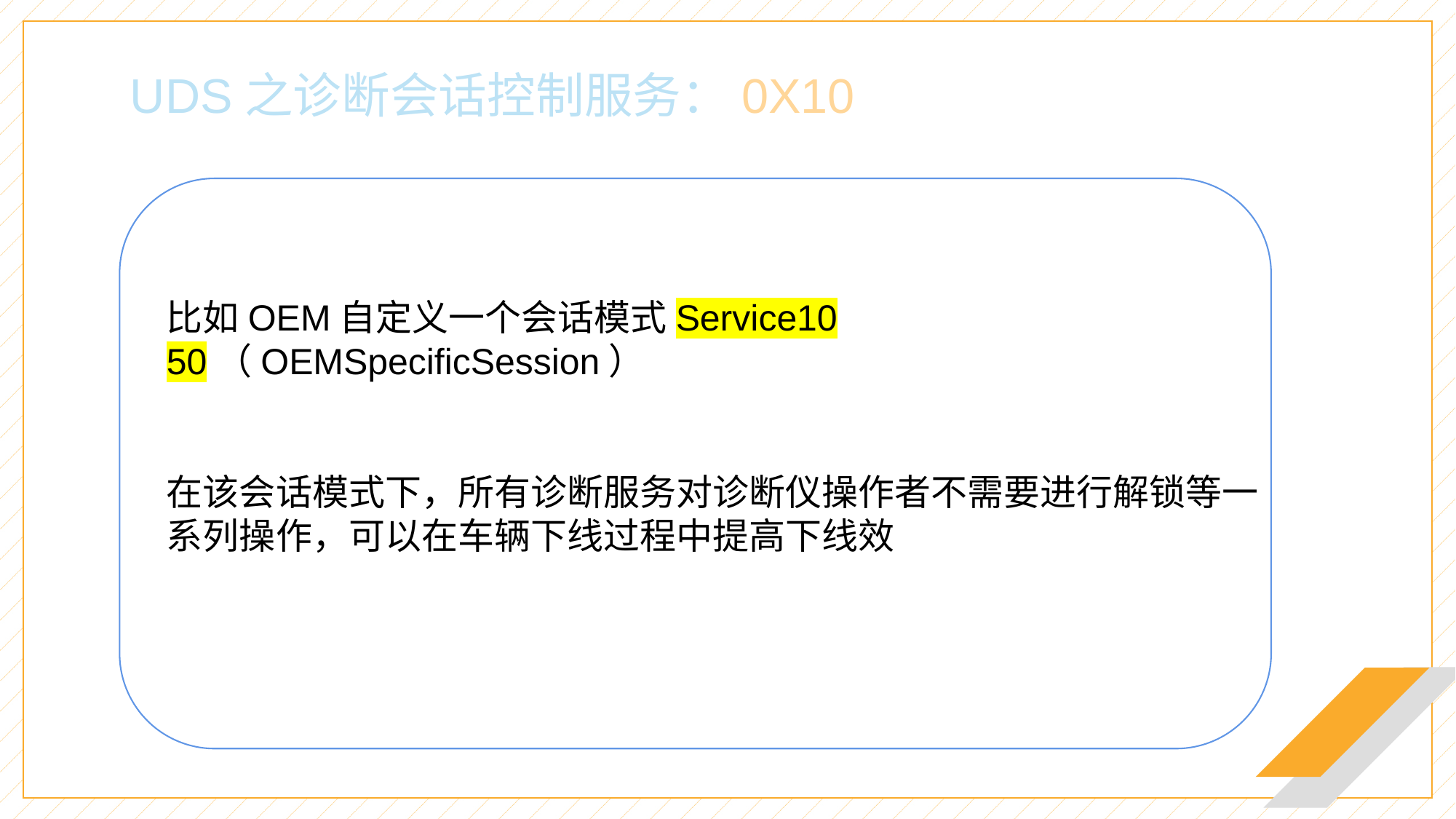

UDS之诊断会话控制服务：0X10

比如OEM自定义一个会话模式Service10 50（OEMSpecificSession）

在该会话模式下，所有诊断服务对诊断仪操作者不需要进行解锁等一系列操作，可以在车辆下线过程中提高下线效